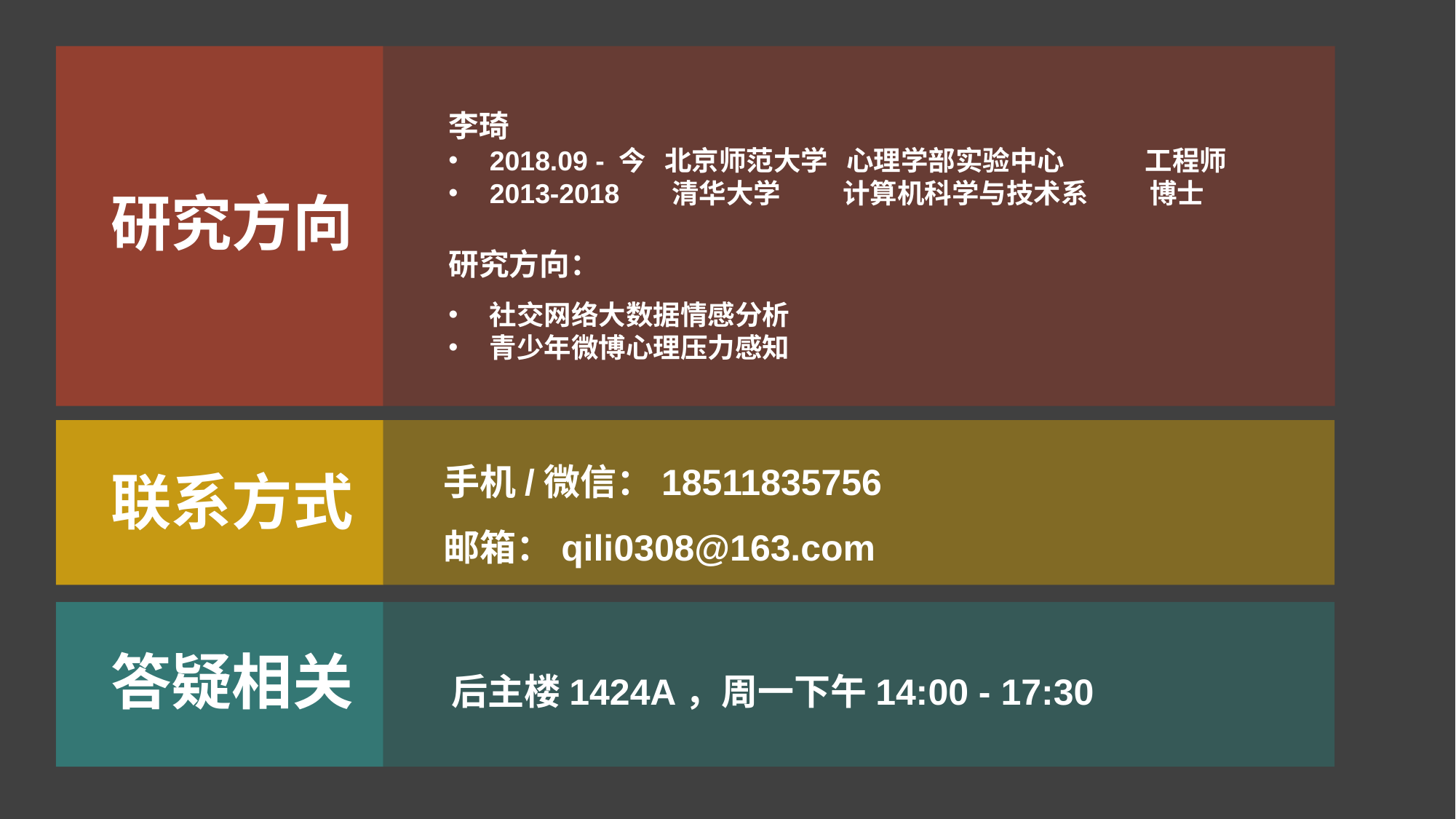

李琦
2018.09 - 今   北京师范大学   心理学部实验中心             工程师
2013-2018      清华大学          计算机科学与技术系          博士

研究方向：
社交网络大数据情感分析
青少年微博心理压力感知

研究方向
     手机/微信：18511835756
     邮箱：qili0308@163.com

联系方式
      后主楼1424A，周一下午14:00 - 17:30

答疑相关